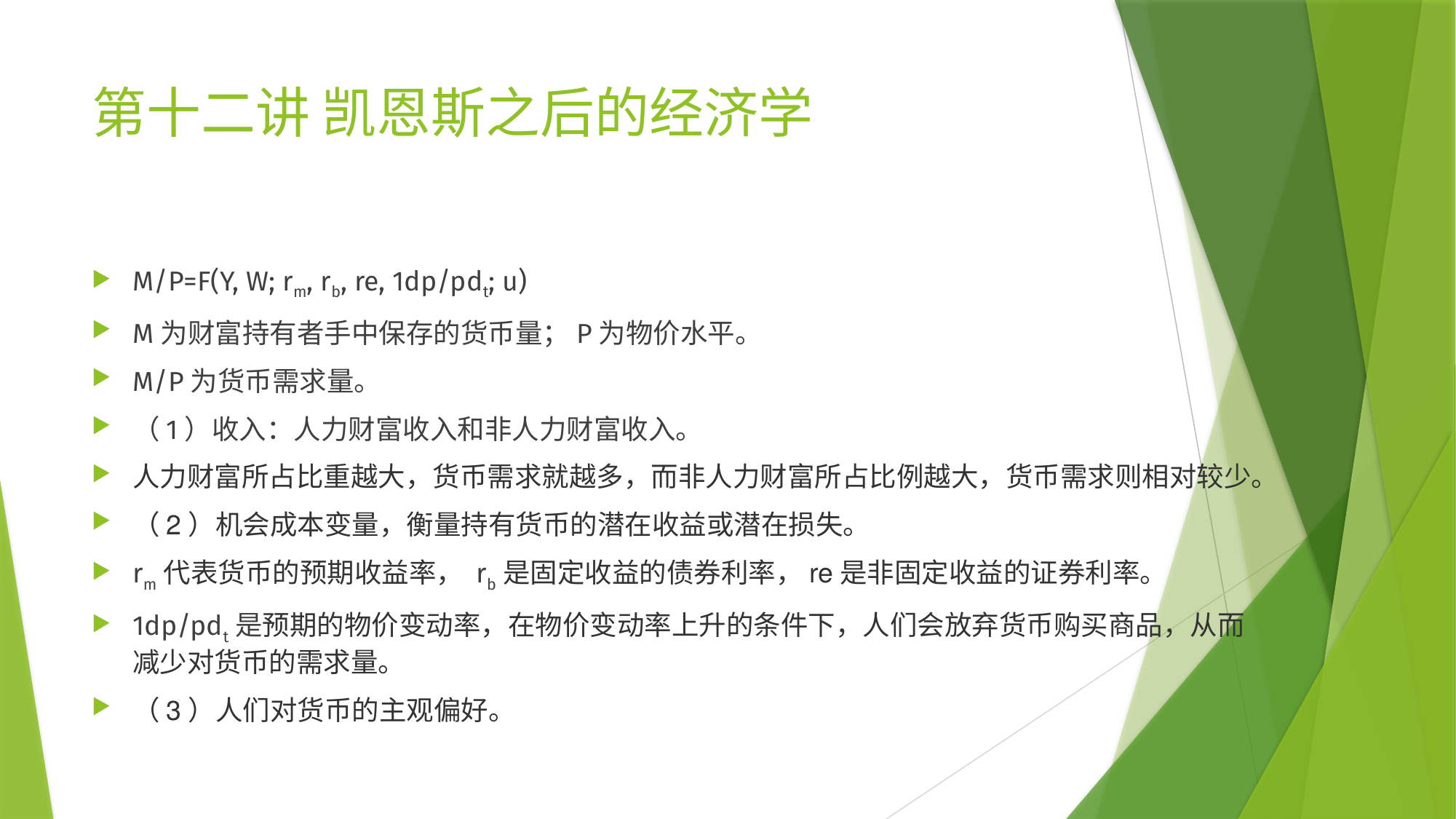

# 第十二讲 凯恩斯之后的经济学
M/P=F(Y, W; rm, rb, re, 1dp/pdt; u)
M为财富持有者手中保存的货币量；P为物价水平。
M/P为货币需求量。
（1）收入：人力财富收入和非人力财富收入。
人力财富所占比重越大，货币需求就越多，而非人力财富所占比例越大，货币需求则相对较少。
（2）机会成本变量，衡量持有货币的潜在收益或潜在损失。
rm代表货币的预期收益率， rb是固定收益的债券利率，re是非固定收益的证券利率。
1dp/pdt是预期的物价变动率，在物价变动率上升的条件下，人们会放弃货币购买商品，从而减少对货币的需求量。
（3）人们对货币的主观偏好。